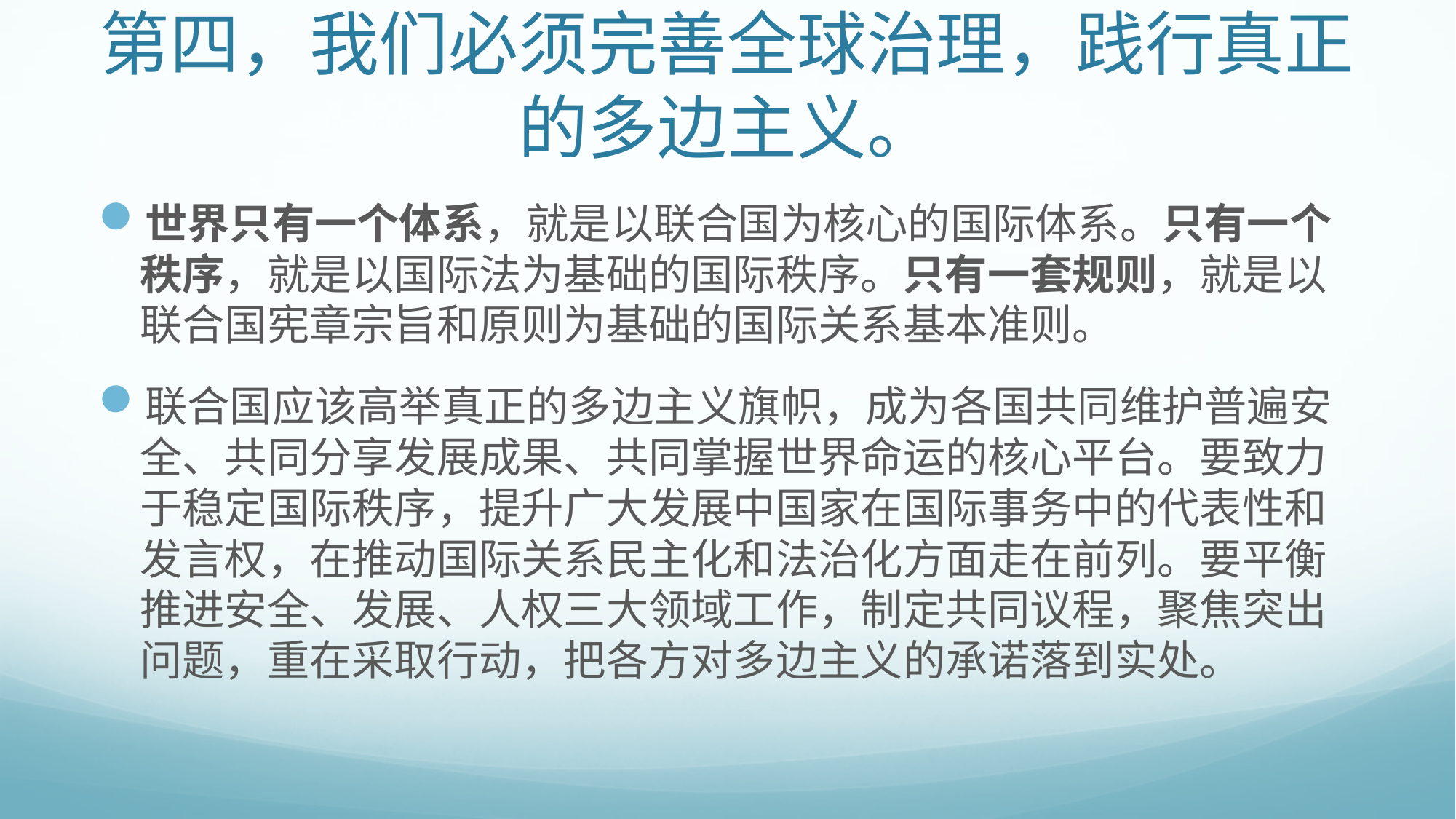

# 第四，我们必须完善全球治理，践行真正的多边主义。
世界只有一个体系，就是以联合国为核心的国际体系。只有一个秩序，就是以国际法为基础的国际秩序。只有一套规则，就是以联合国宪章宗旨和原则为基础的国际关系基本准则。
联合国应该高举真正的多边主义旗帜，成为各国共同维护普遍安全、共同分享发展成果、共同掌握世界命运的核心平台。要致力于稳定国际秩序，提升广大发展中国家在国际事务中的代表性和发言权，在推动国际关系民主化和法治化方面走在前列。要平衡推进安全、发展、人权三大领域工作，制定共同议程，聚焦突出问题，重在采取行动，把各方对多边主义的承诺落到实处。